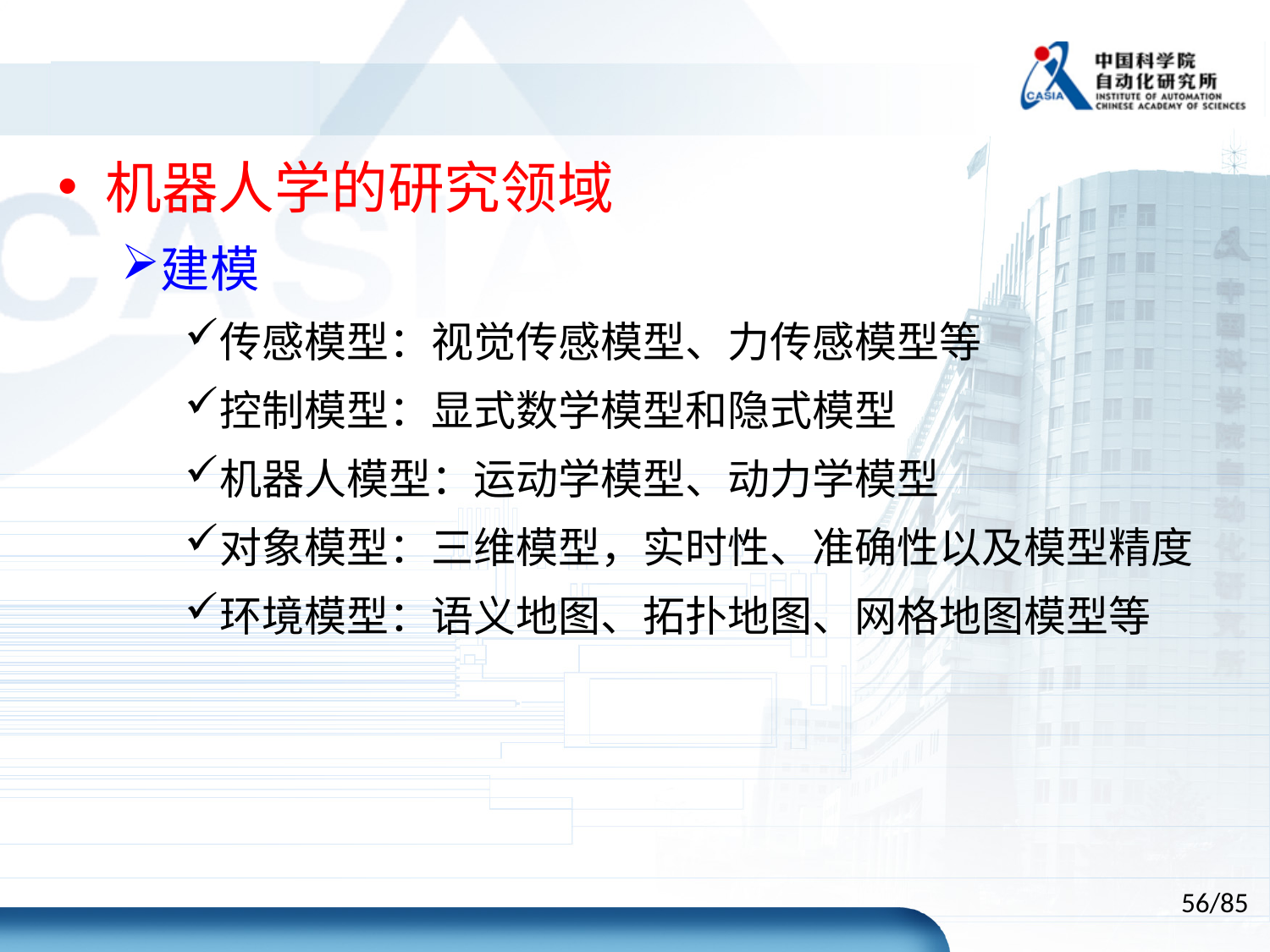

机器人学的研究领域
建模
传感模型：视觉传感模型、力传感模型等
控制模型：显式数学模型和隐式模型
机器人模型：运动学模型、动力学模型
对象模型：三维模型，实时性、准确性以及模型精度
环境模型：语义地图、拓扑地图、网格地图模型等
56/85